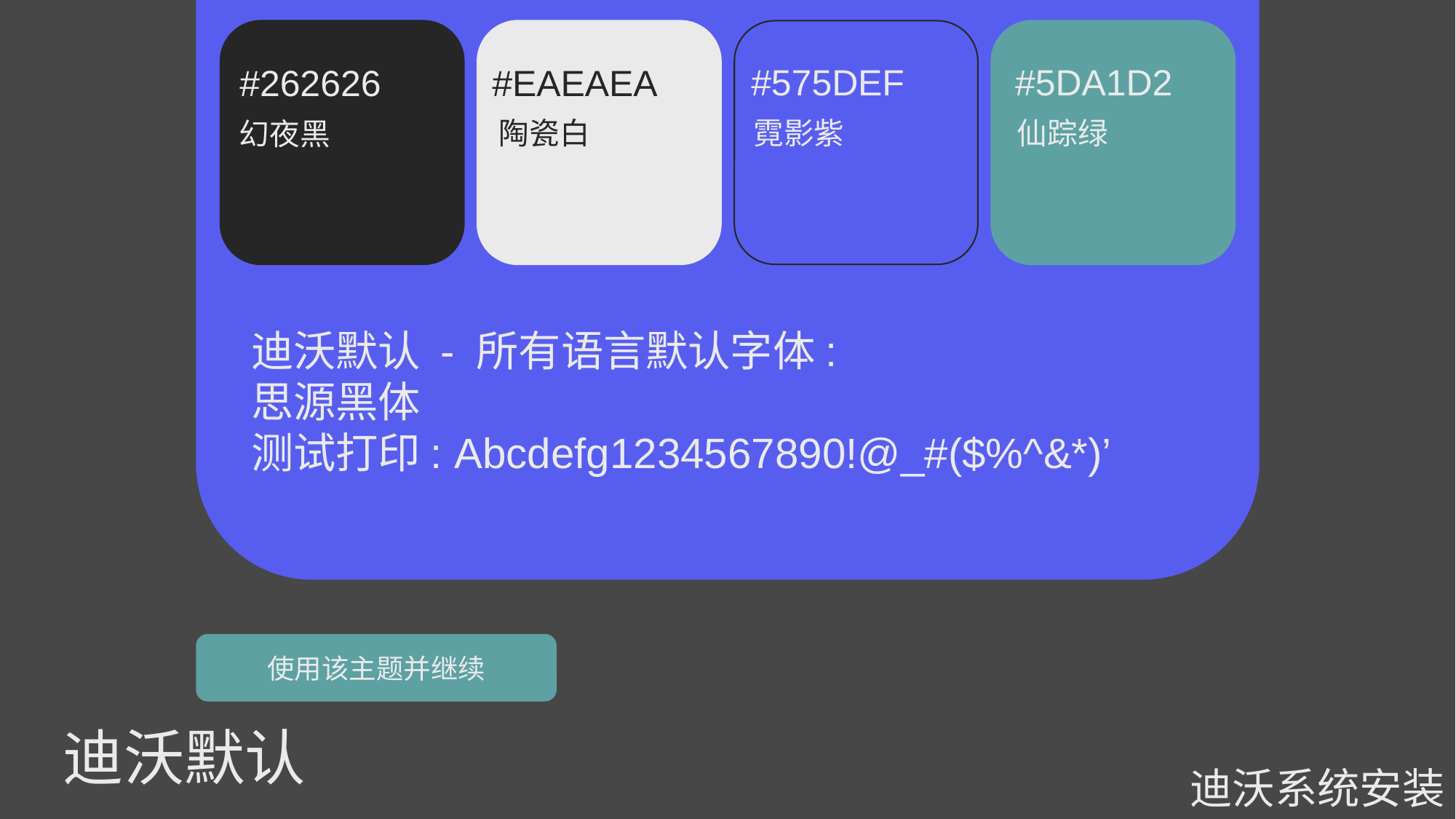

#262626
幻夜黑

#EAEAEA
陶瓷白

#575DEF
霓影紫

#5DA1D2
仙踪绿
迪沃默认 - 所有语言默认字体:
思源黑体
测试打印: Abcdefg1234567890!@_#($%^&*)’
使用该主题并继续
迪沃默认
迪沃系统安装